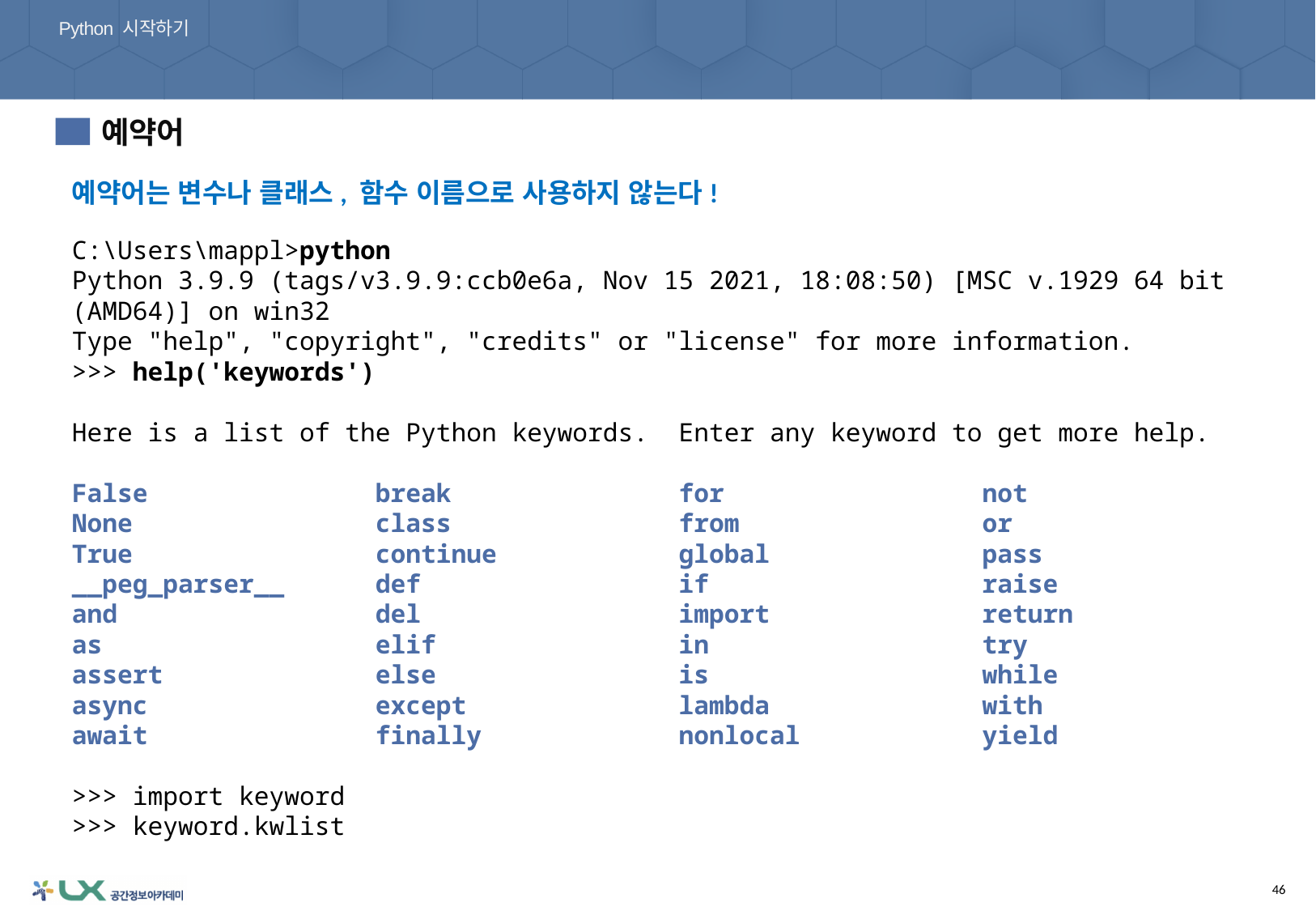

Python 시작하기
03. Python 실습
예약어
1
예약어는 변수나 클래스, 함수 이름으로 사용하지 않는다!
C:\Users\mappl>python
Python 3.9.9 (tags/v3.9.9:ccb0e6a, Nov 15 2021, 18:08:50) [MSC v.1929 64 bit (AMD64)] on win32
Type "help", "copyright", "credits" or "license" for more information.
>>> help('keywords')

Here is a list of the Python keywords.  Enter any keyword to get more help.

False               break               for                 not
None                class               from                or
True                continue            global              pass
__peg_parser__      def                 if                  raise
and                 del                 import              return
as                  elif                in                  try
assert              else                is                  while
async               except              lambda              with
await               finally             nonlocal            yield

>>> import keyword
>>> keyword.kwlist
46